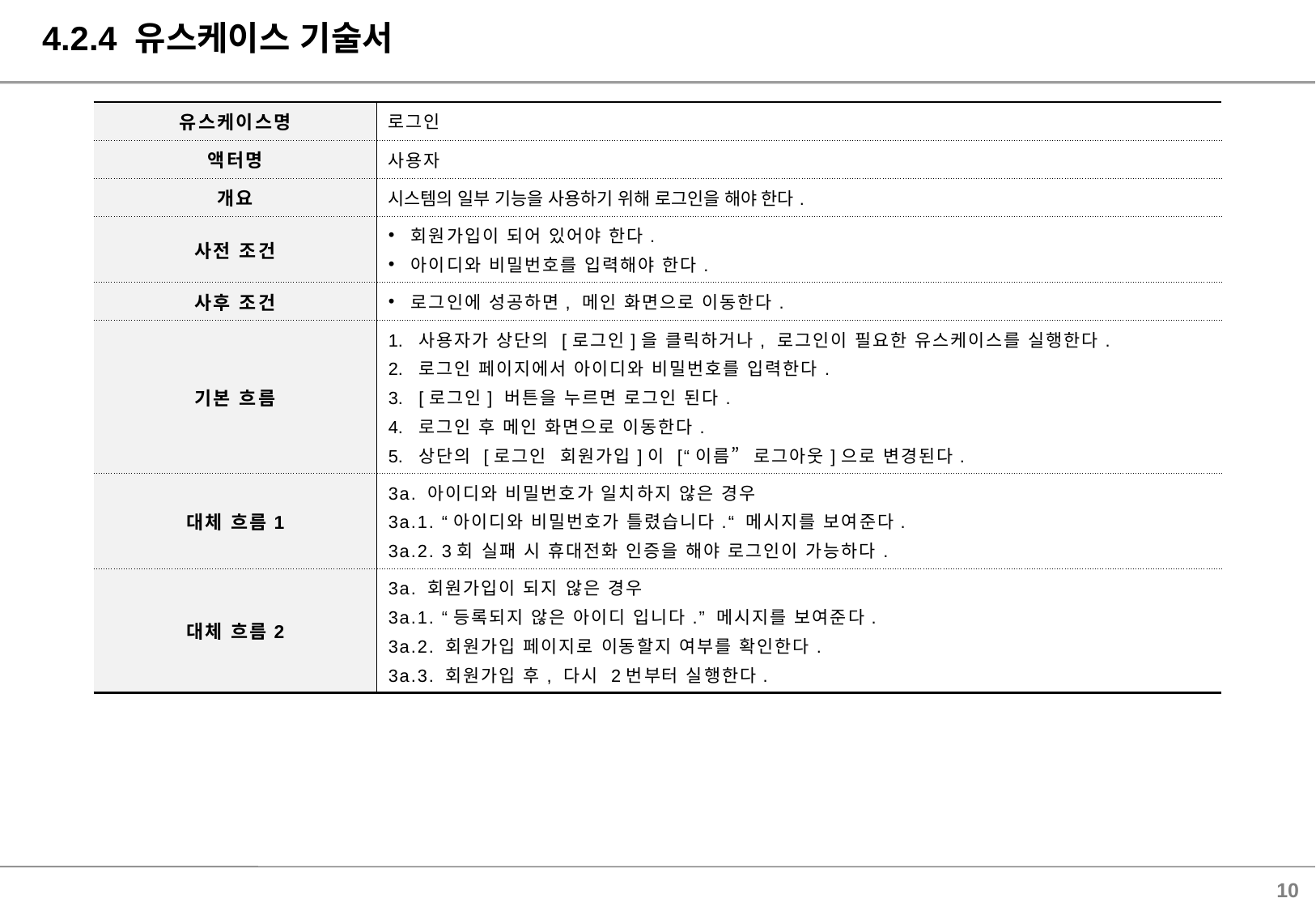

# 4.2.4 유스케이스 기술서
| 유스케이스명 | 로그인 |
| --- | --- |
| 액터명 | 사용자 |
| 개요 | 시스템의 일부 기능을 사용하기 위해 로그인을 해야 한다. |
| 사전 조건 | 회원가입이 되어 있어야 한다. 아이디와 비밀번호를 입력해야 한다. |
| 사후 조건 | 로그인에 성공하면, 메인 화면으로 이동한다. |
| 기본 흐름 | 사용자가 상단의 [로그인]을 클릭하거나, 로그인이 필요한 유스케이스를 실행한다. 로그인 페이지에서 아이디와 비밀번호를 입력한다. [로그인] 버튼을 누르면 로그인 된다. 로그인 후 메인 화면으로 이동한다. 상단의 [로그인 회원가입]이 [“이름” 로그아웃]으로 변경된다. |
| 대체 흐름1 | 3a. 아이디와 비밀번호가 일치하지 않은 경우 3a.1. “아이디와 비밀번호가 틀렸습니다.“ 메시지를 보여준다. 3a.2. 3회 실패 시 휴대전화 인증을 해야 로그인이 가능하다. |
| 대체 흐름2 | 3a. 회원가입이 되지 않은 경우 3a.1. “등록되지 않은 아이디 입니다.” 메시지를 보여준다. 3a.2. 회원가입 페이지로 이동할지 여부를 확인한다. 3a.3. 회원가입 후, 다시 2번부터 실행한다. |
10